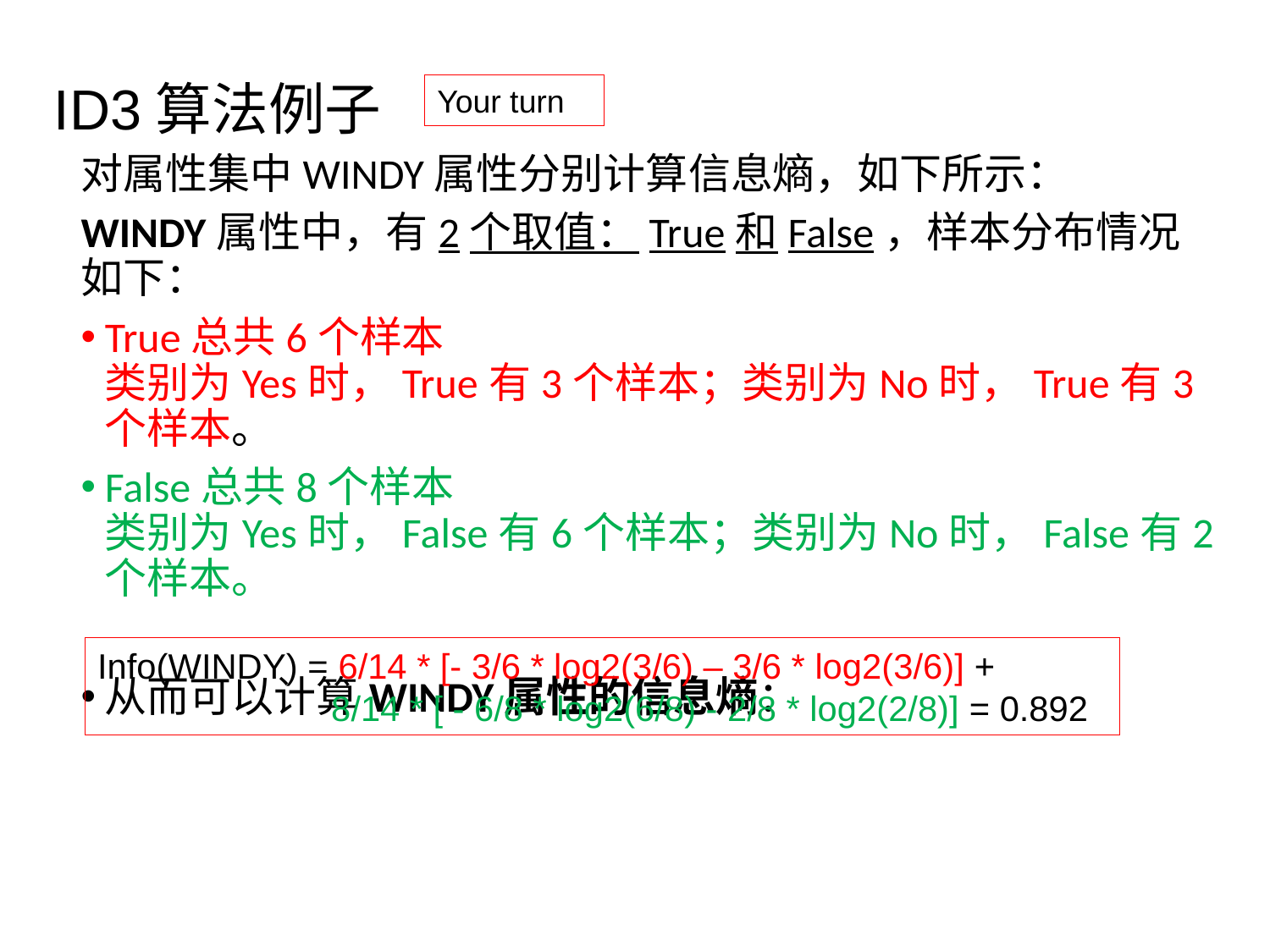

# ID3算法例子
Your turn
对属性集中WINDY属性分别计算信息熵，如下所示：
WINDY属性中，有2个取值：True和False，样本分布情况如下：
True总共6个样本
类别为Yes时，True有3个样本；类别为No时，True有3个样本。
False总共8个样本
类别为Yes时，False有6个样本；类别为No时，False有2个样本。

从而可以计算WINDY属性的信息熵：
Info(WINDY) = 6/14 * [- 3/6 * log2(3/6) – 3/6 * log2(3/6)] +
                        8/14 * [ - 6/8 * log2(6/8) - 2/8 * log2(2/8)] = 0.892